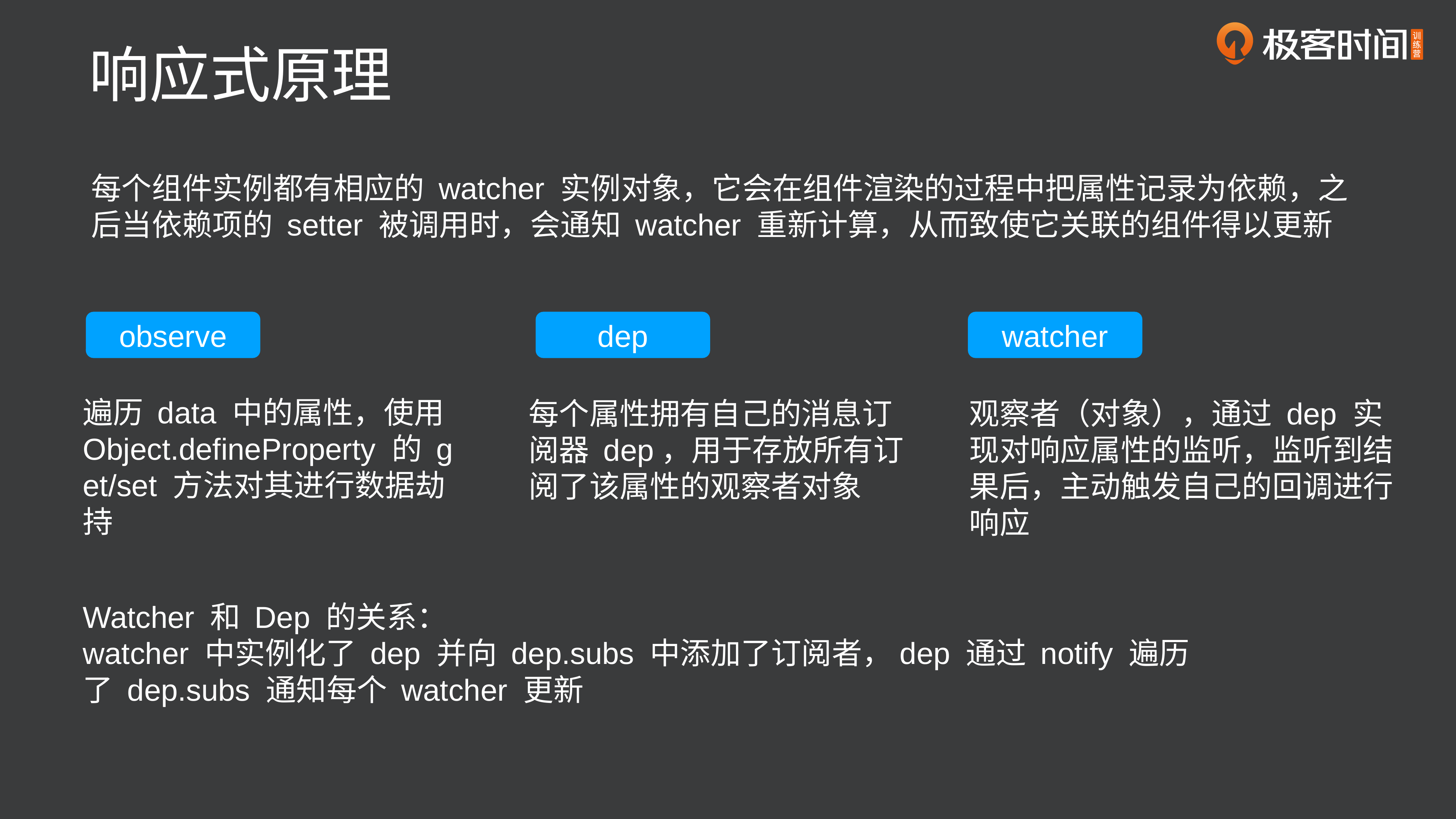

响应式原理

每个组件实例都有相应的 watcher 实例对象，它会在组件渲染的过程中把属性记录为依赖，之后当依赖项的 setter 被调用时，会通知 watcher 重新计算，从而致使它关联的组件得以更新
observe
dep
watcher
遍历 data 中的属性，使用 Object.defineProperty 的 get/set 方法对其进行数据劫持
每个属性拥有自己的消息订阅器 dep，用于存放所有订阅了该属性的观察者对象
观察者（对象），通过 dep 实现对响应属性的监听，监听到结果后，主动触发自己的回调进行响应
Watcher 和 Dep 的关系：
watcher 中实例化了 dep 并向 dep.subs 中添加了订阅者，dep 通过 notify 遍历了 dep.subs 通知每个 watcher 更新